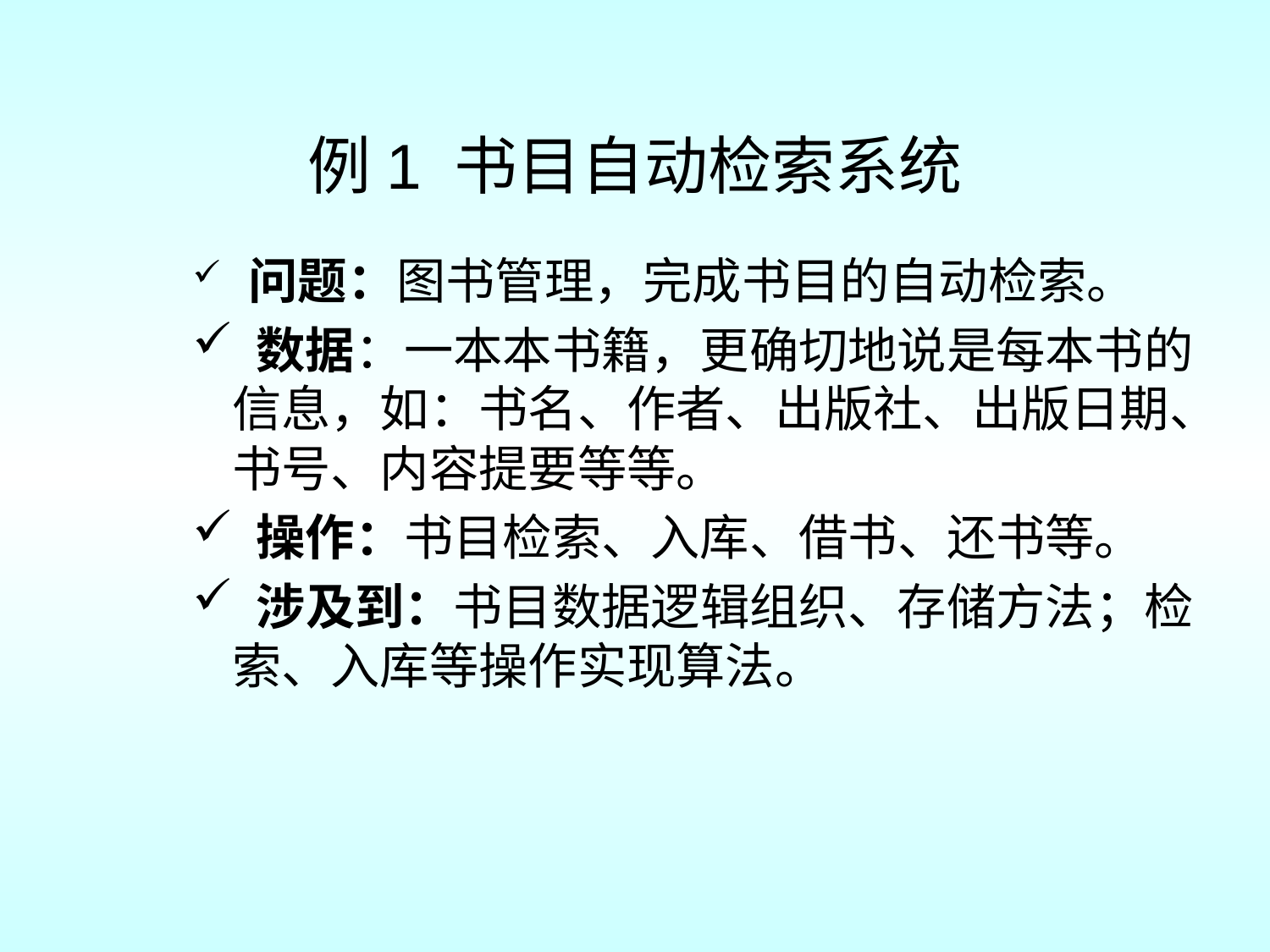

# 例1 书目自动检索系统
 问题：图书管理，完成书目的自动检索。
 数据：一本本书籍，更确切地说是每本书的信息，如：书名、作者、出版社、出版日期、书号、内容提要等等。
 操作：书目检索、入库、借书、还书等。
 涉及到：书目数据逻辑组织、存储方法；检索、入库等操作实现算法。